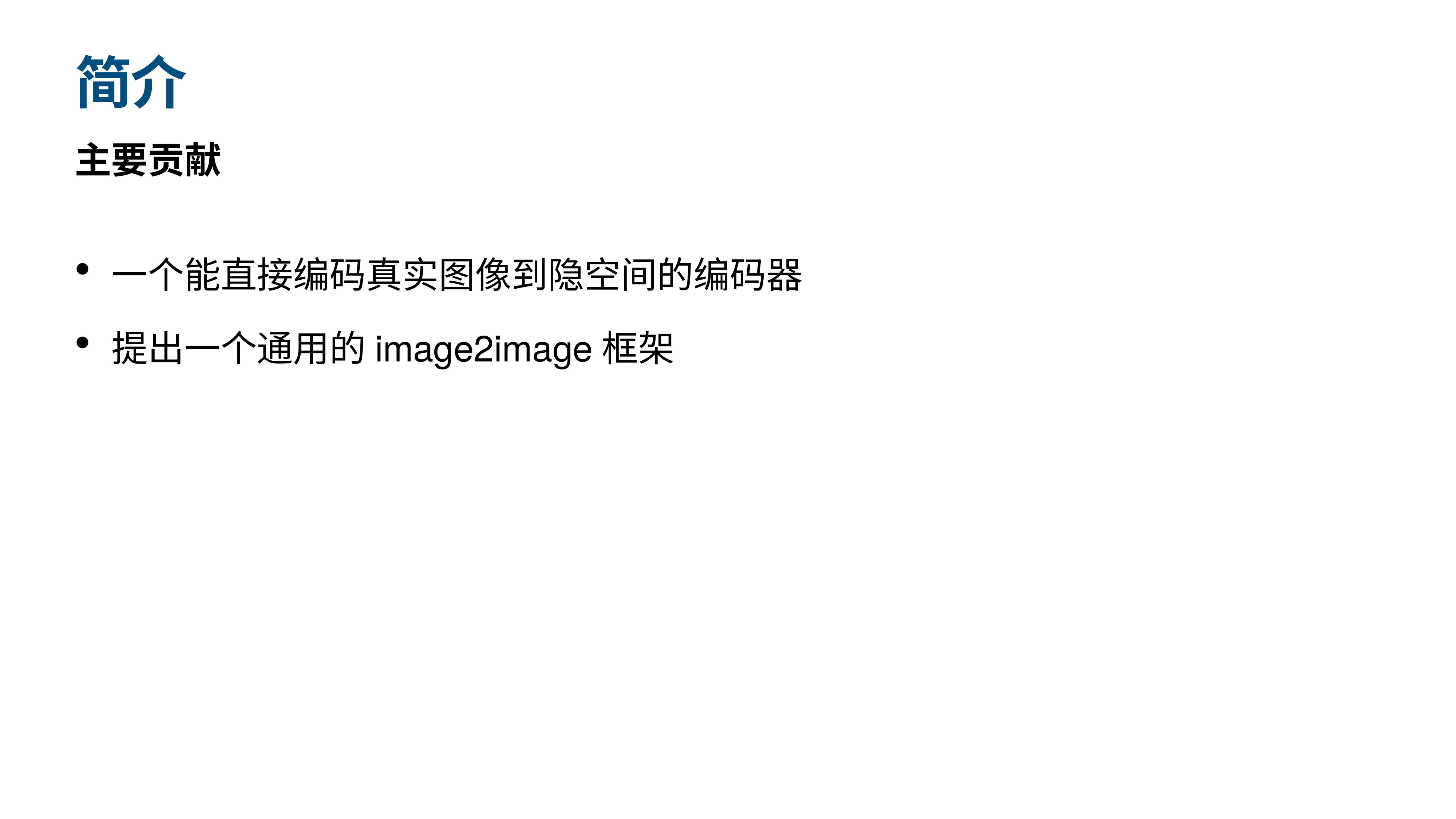

# 简介
主要贡献
一个能直接编码真实图像到隐空间的编码器
提出一个通用的image2image框架